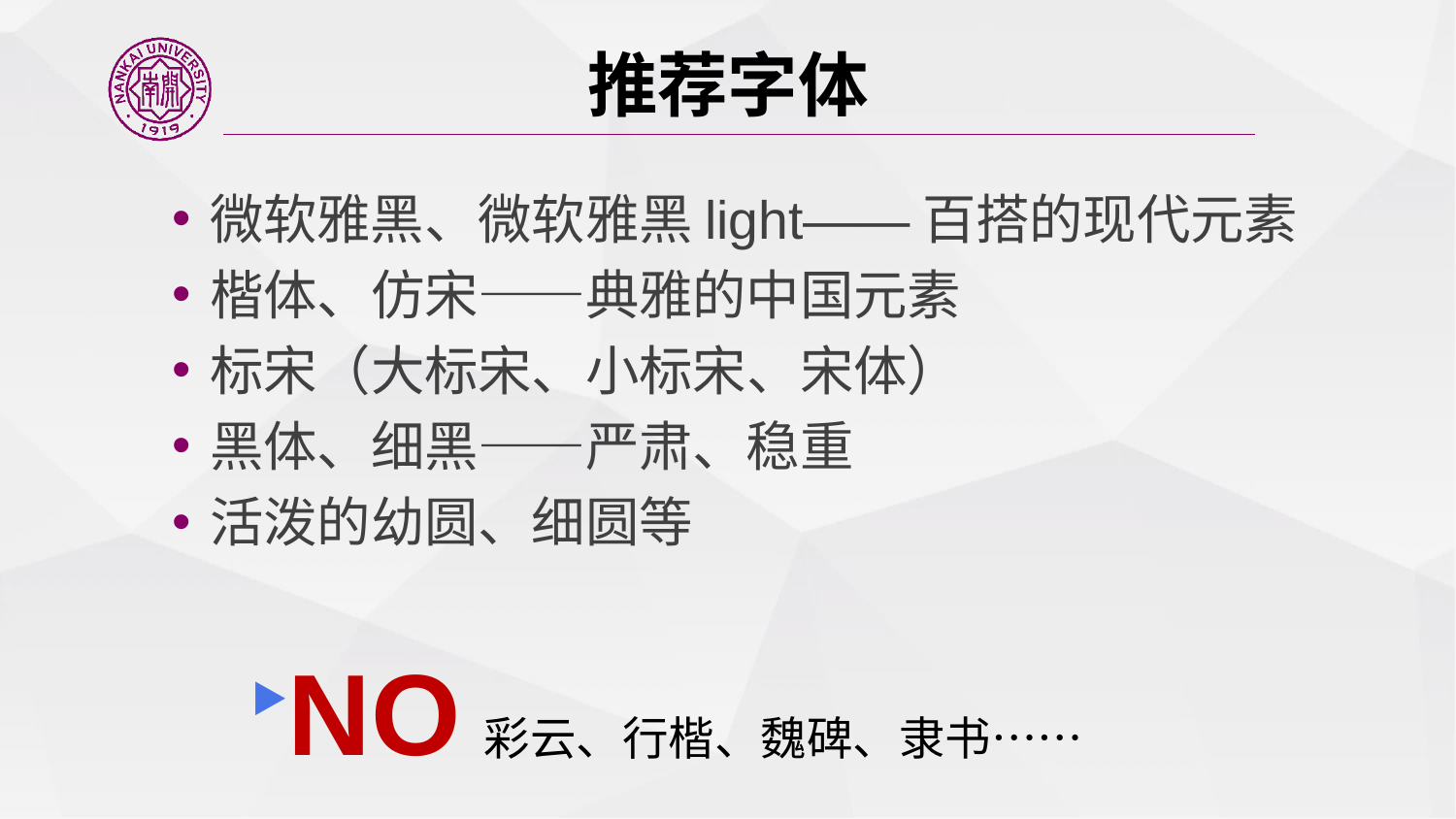

# 推荐字体
微软雅黑、微软雅黑light——百搭的现代元素
楷体、仿宋——典雅的中国元素
标宋（大标宋、小标宋、宋体）
黑体、细黑——严肃、稳重
活泼的幼圆、细圆等

NO 彩云、行楷、魏碑、隶书……